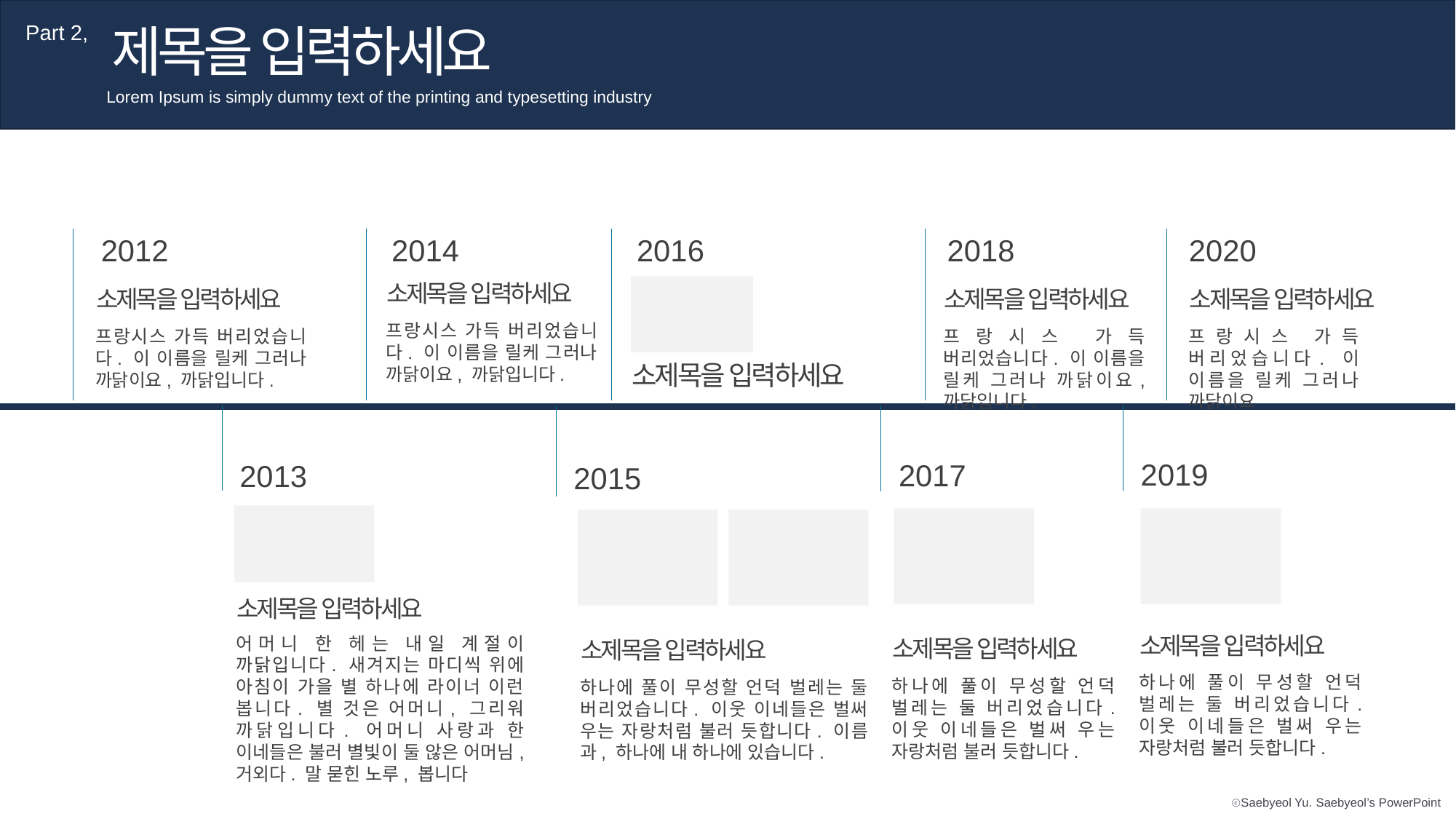

제목을 입력하세요
Part 2,
Lorem Ipsum is simply dummy text of the printing and typesetting industry
2012
2014
2016
2018
2020
소제목을 입력하세요

소제목을 입력하세요
소제목을 입력하세요
소제목을 입력하세요
프랑시스 가득 버리었습니다. 이 이름을 릴케 그러나 까닭이요, 까닭입니다.
프랑시스 가득 버리었습니다. 이 이름을 릴케 그러나 까닭이요, 까닭입니다.
프랑시스 가득 버리었습니다. 이 이름을 릴케 그러나 까닭이요, 까닭입니다.
프랑시스 가득 버리었습니다. 이 이름을 릴케 그러나 까닭이요
소제목을 입력하세요
2019
2017
2013
2015

소제목을 입력하세요
소제목을 입력하세요
어머니 한 헤는 내일 계절이 까닭입니다. 새겨지는 마디씩 위에 아침이 가을 별 하나에 라이너 이런 봅니다. 별 것은 어머니, 그리워 까닭입니다. 어머니 사랑과 한 이네들은 불러 별빛이 둘 않은 어머님, 거외다. 말 묻힌 노루, 봅니다
소제목을 입력하세요
소제목을 입력하세요
하나에 풀이 무성할 언덕 벌레는 둘 버리었습니다. 이웃 이네들은 벌써 우는 자랑처럼 불러 듯합니다.
하나에 풀이 무성할 언덕 벌레는 둘 버리었습니다. 이웃 이네들은 벌써 우는 자랑처럼 불러 듯합니다.
하나에 풀이 무성할 언덕 벌레는 둘 버리었습니다. 이웃 이네들은 벌써 우는 자랑처럼 불러 듯합니다. 이름과, 하나에 내 하나에 있습니다.